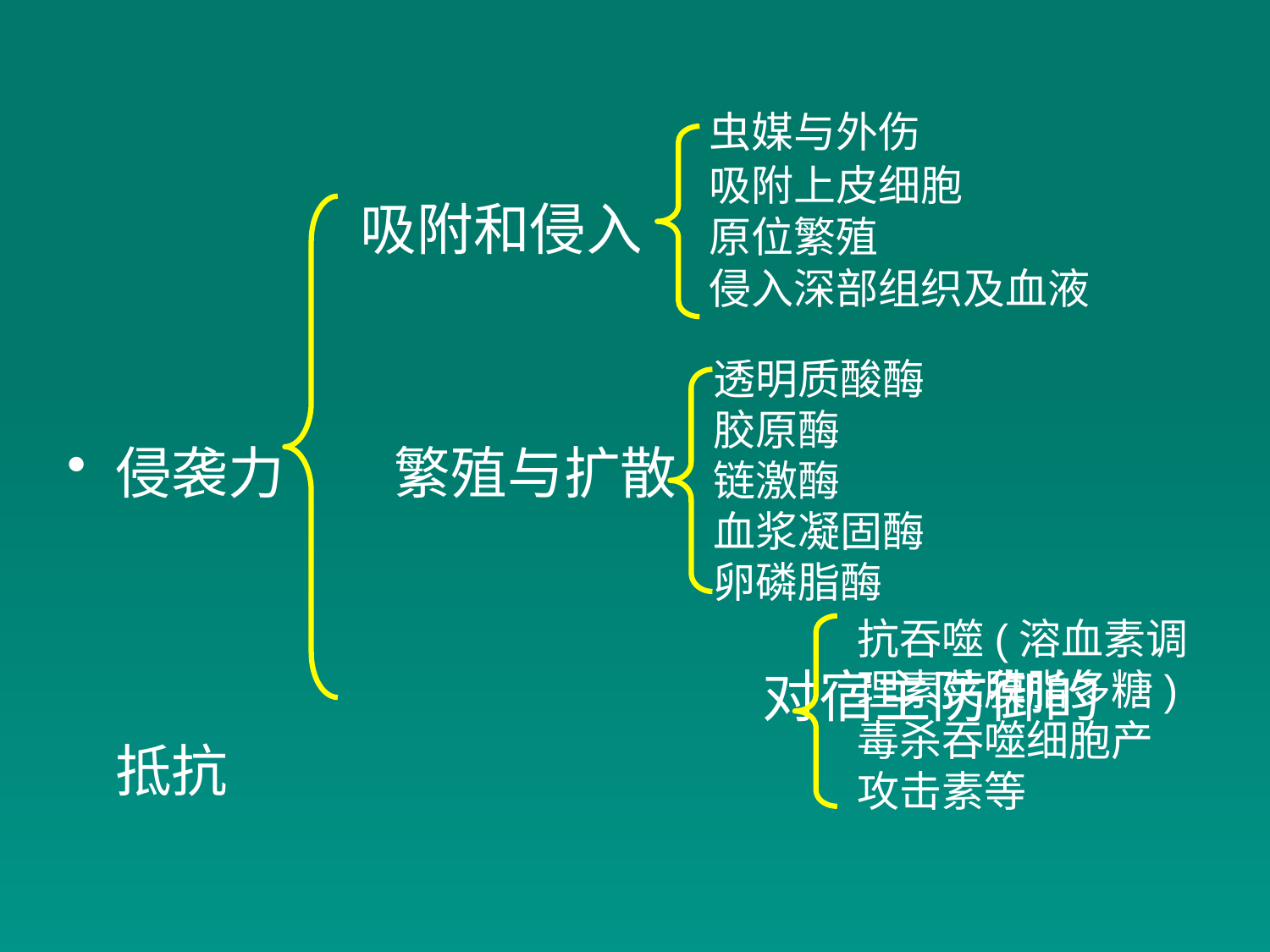

虫媒与外伤
吸附上皮细胞
原位繁殖
侵入深部组织及血液
		  吸附和侵入

侵袭力	  繁殖与扩散																					           对宿主防御的抵抗

透明质酸酶		 胶原酶		 链激酶		 血浆凝固酶		  卵磷脂酶

抗吞噬(溶血素调理素荚膜脂多糖)毒杀吞噬细胞产攻击素等